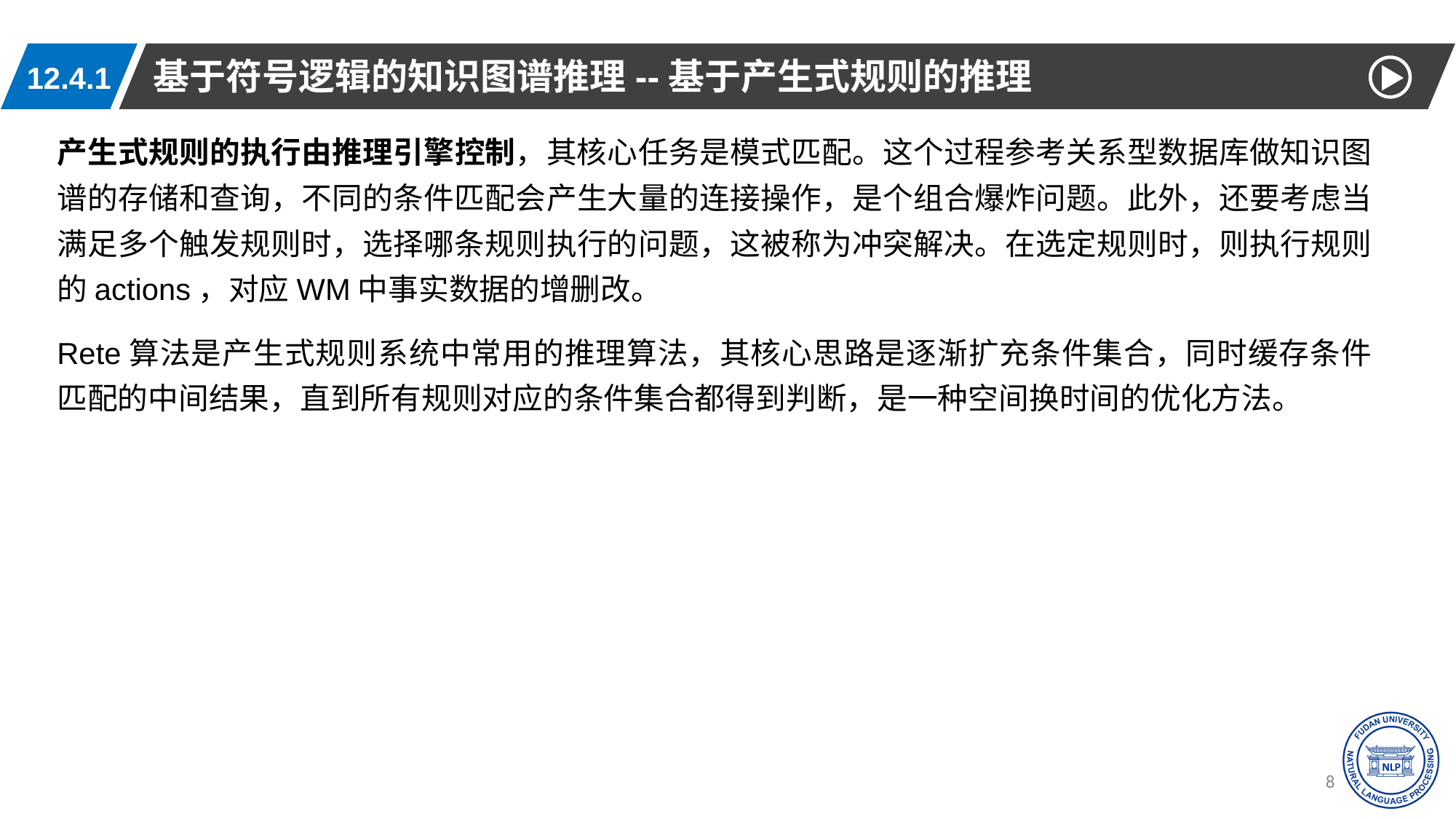

基于符号逻辑的知识图谱推理--基于产生式规则的推理
12.4.1

产生式规则的执行由推理引擎控制，其核心任务是模式匹配。这个过程参考关系型数据库做知识图谱的存储和查询，不同的条件匹配会产生大量的连接操作，是个组合爆炸问题。此外，还要考虑当满足多个触发规则时，选择哪条规则执行的问题，这被称为冲突解决。在选定规则时，则执行规则的actions，对应WM中事实数据的增删改。
Rete算法是产生式规则系统中常用的推理算法，其核心思路是逐渐扩充条件集合，同时缓存条件匹配的中间结果，直到所有规则对应的条件集合都得到判断，是一种空间换时间的优化方法。
81